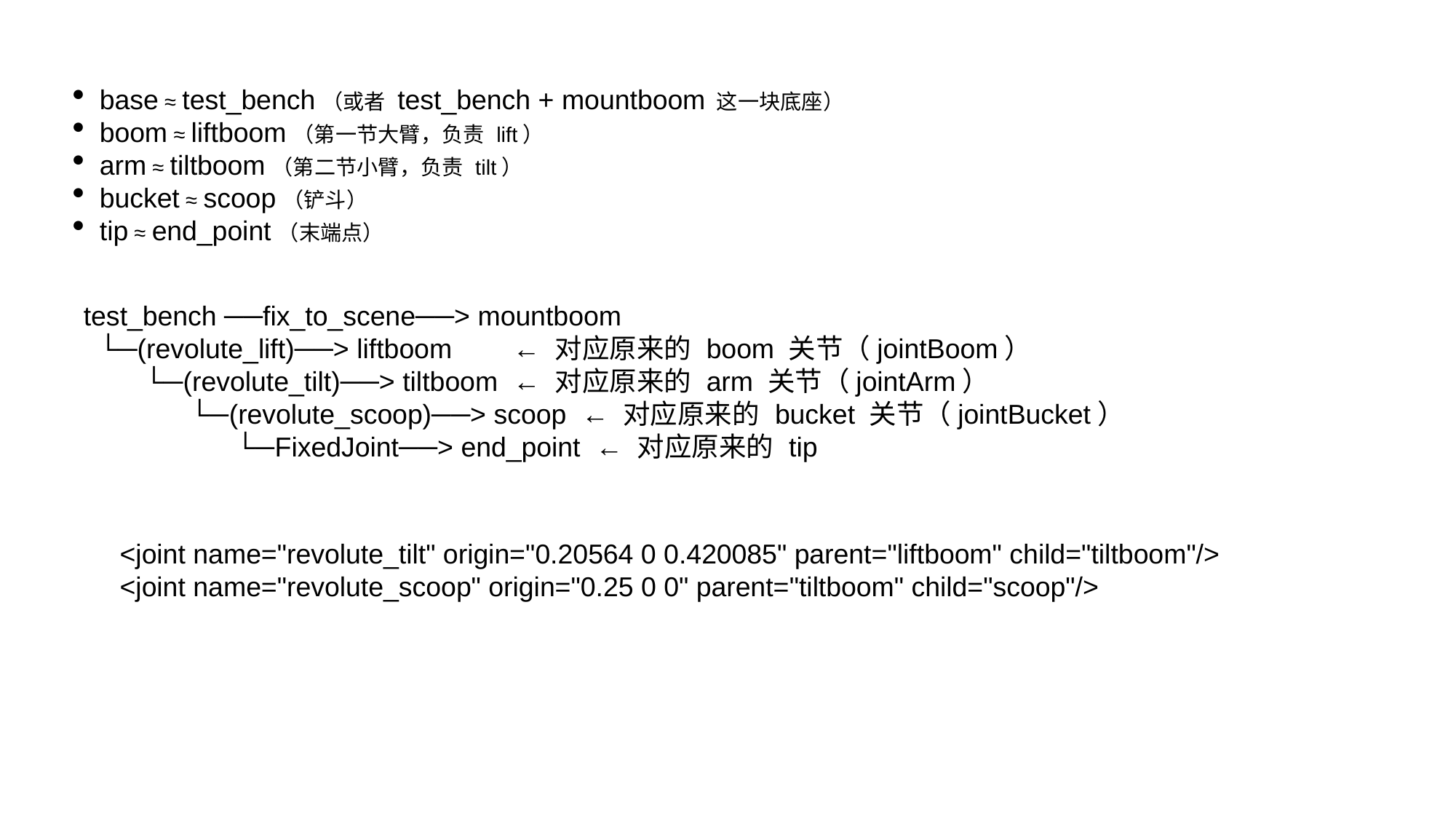

base ≈ test_bench（或者 test_bench + mountboom 这一块底座）
boom ≈ liftboom（第一节大臂，负责 lift）
arm ≈ tiltboom（第二节小臂，负责 tilt）
bucket ≈ scoop（铲斗）
tip ≈ end_point（末端点）
test_bench ──fix_to_scene──> mountboom
  └─(revolute_lift)──> liftboom        ← 对应原来的 boom 关节（jointBoom）
        └─(revolute_tilt)──> tiltboom  ← 对应原来的 arm 关节（jointArm）
              └─(revolute_scoop)──> scoop  ← 对应原来的 bucket 关节（jointBucket）
                    └─FixedJoint──> end_point  ← 对应原来的 tip
<joint name="revolute_tilt" origin="0.20564 0 0.420085" parent="liftboom" child="tiltboom"/>
<joint name="revolute_scoop" origin="0.25 0 0" parent="tiltboom" child="scoop"/>